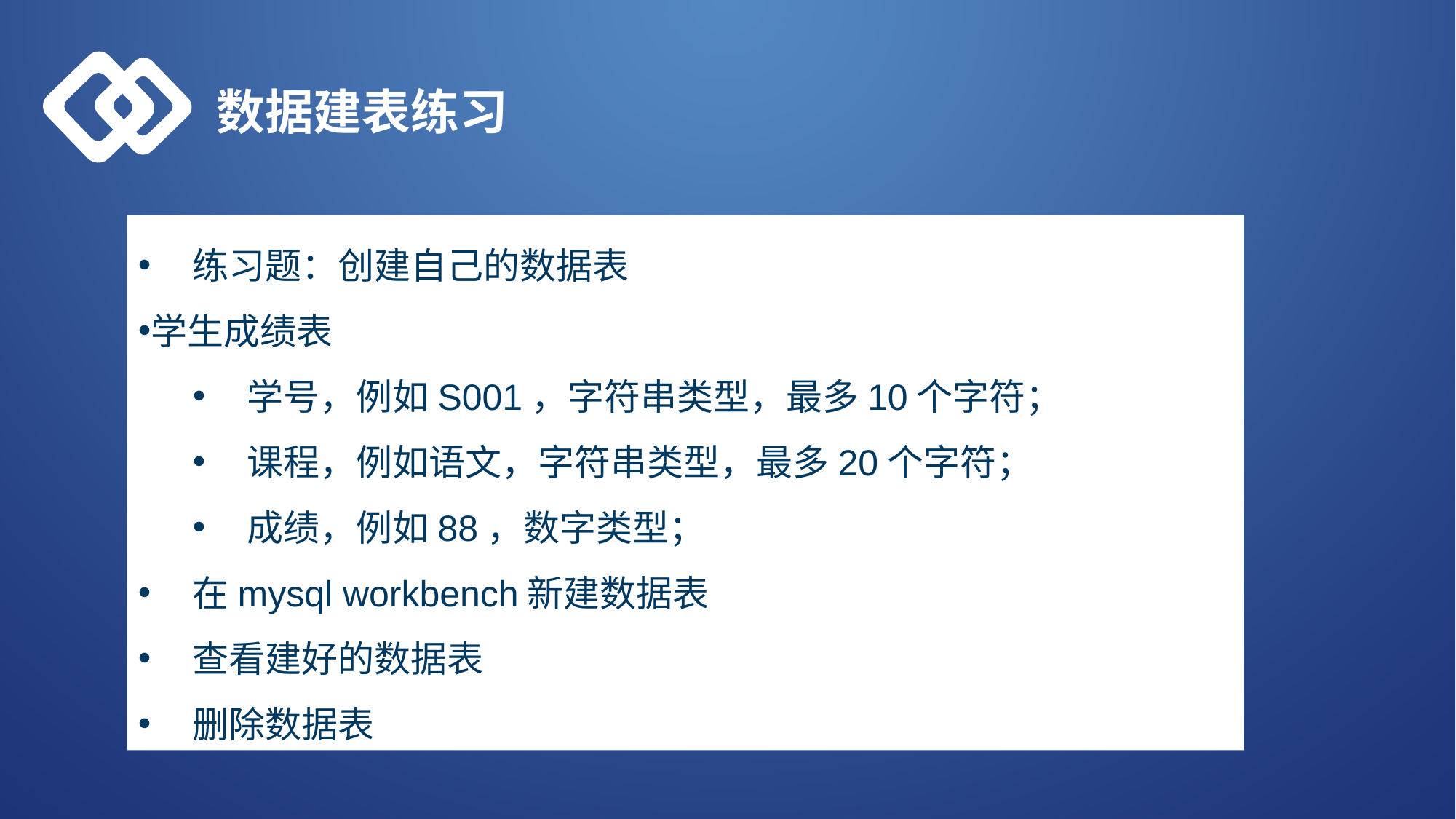

数据建表练习

练习题：创建自己的数据表
学生成绩表
学号，例如S001，字符串类型，最多10个字符；
课程，例如语文，字符串类型，最多20个字符；
成绩，例如88，数字类型；
在mysql workbench新建数据表
查看建好的数据表
删除数据表